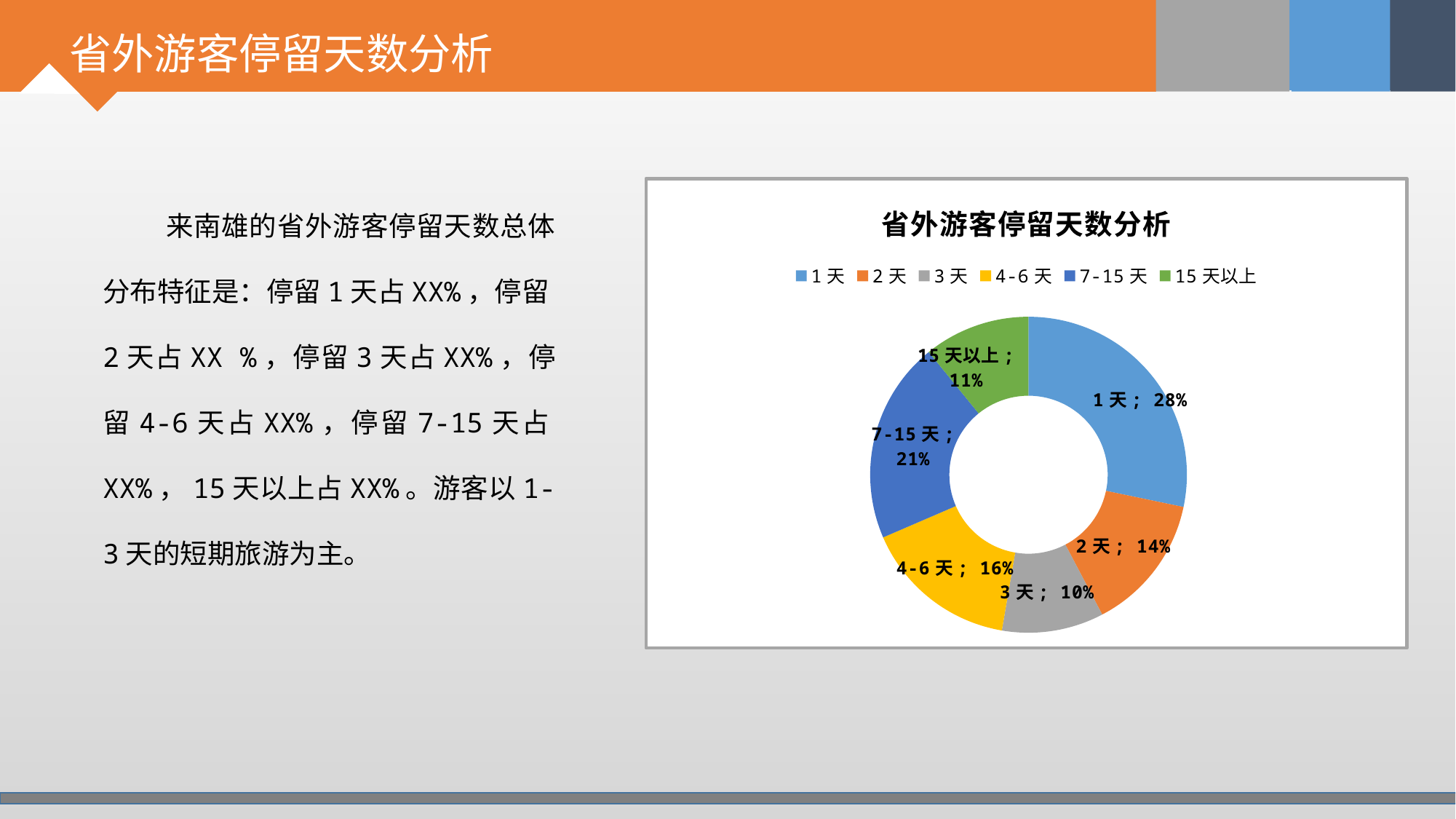

# 省外游客停留天数分析
  来南雄的省外游客停留天数总体分布特征是：停留1天占XX%，停留2天占XX %，停留3天占XX%，停留4-6天占XX%，停留7-15天占XX%，15天以上占XX%。游客以1-3天的短期旅游为主。

### Chart: 省外游客停留天数分析

| Category | 停留天数 |
|---|---|
| 1天 | 0.2827222106830658 |
| 2天 | 0.1402558326610659 |
| 3天 | 0.10395989422737442 |
| 4-6天 | 0.1581792664692132 |
| 7-15天 | 0.20642416077500286 |
| 15天以上 | 0.10845863518427776 |